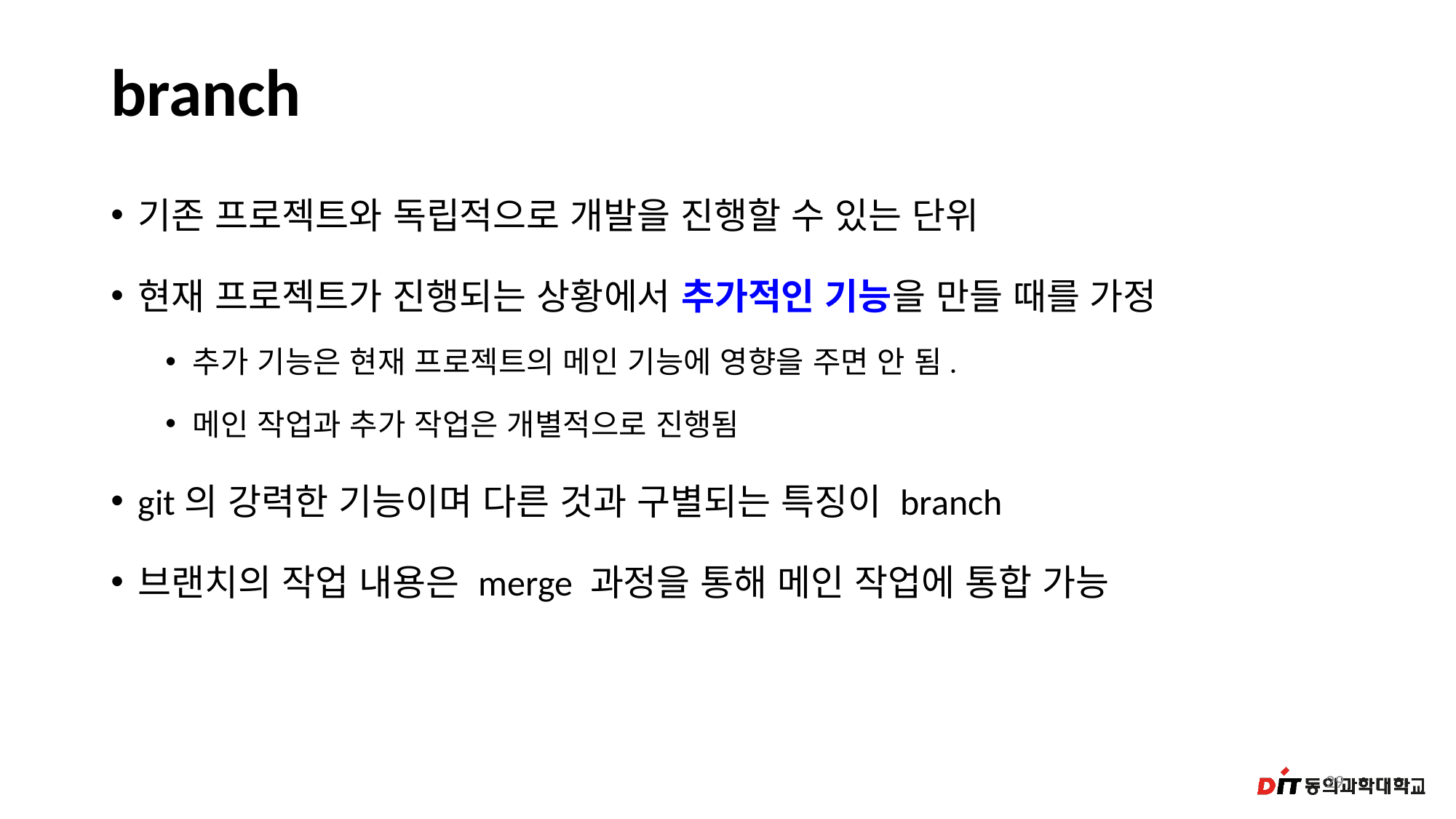

# branch
기존 프로젝트와 독립적으로 개발을 진행할 수 있는 단위
현재 프로젝트가 진행되는 상황에서 추가적인 기능을 만들 때를 가정
추가 기능은 현재 프로젝트의 메인 기능에 영향을 주면 안 됨.
메인 작업과 추가 작업은 개별적으로 진행됨
git의 강력한 기능이며 다른 것과 구별되는 특징이 branch
브랜치의 작업 내용은 merge 과정을 통해 메인 작업에 통합 가능

29